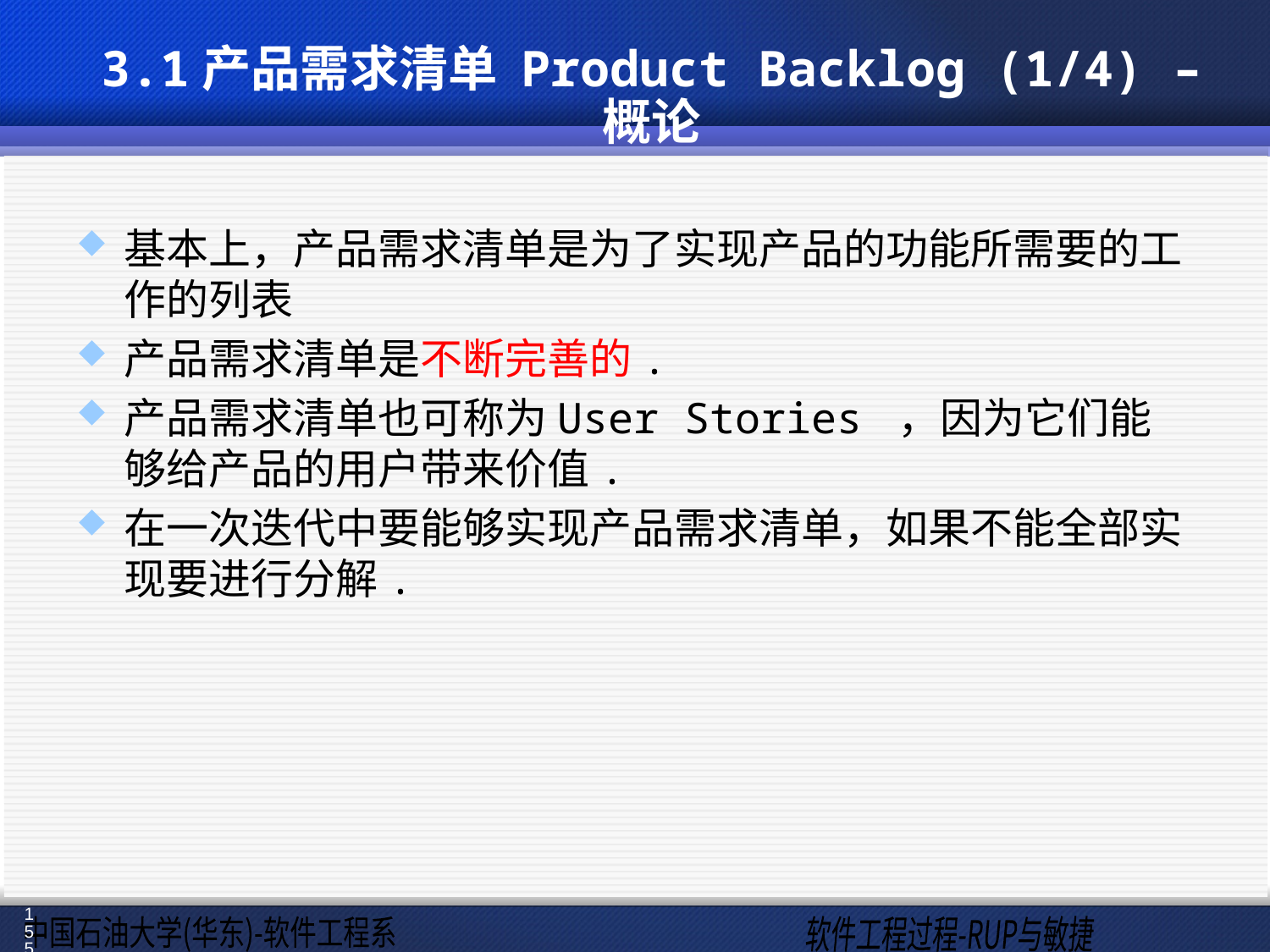

# 3.1产品需求清单 Product Backlog (1/4) – 概论
基本上，产品需求清单是为了实现产品的功能所需要的工作的列表
产品需求清单是不断完善的.
产品需求清单也可称为User Stories ，因为它们能够给产品的用户带来价值.
在一次迭代中要能够实现产品需求清单，如果不能全部实现要进行分解.
155